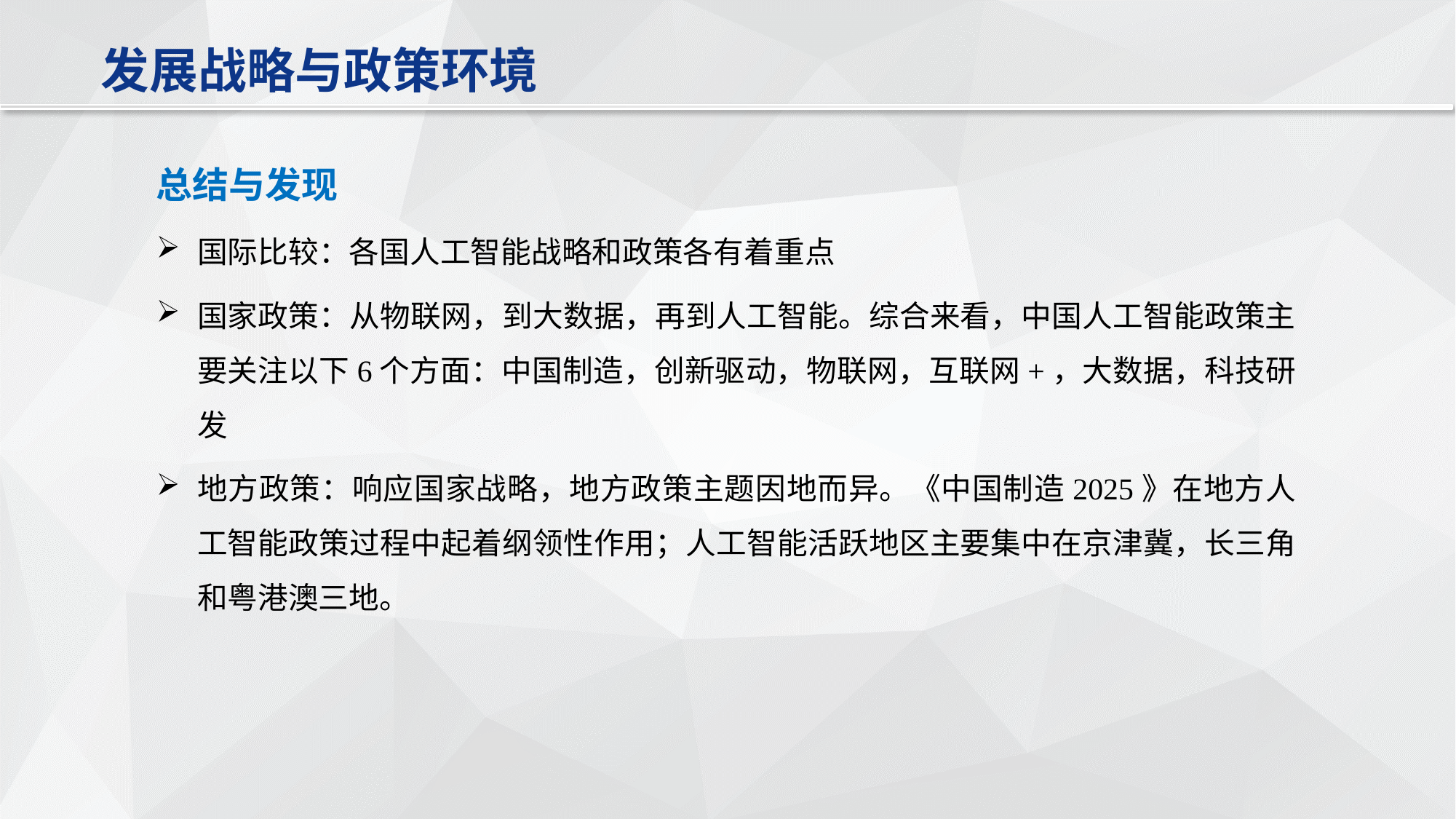

发展战略与政策环境

总结与发现
国际比较：各国人工智能战略和政策各有着重点
国家政策：从物联网，到大数据，再到人工智能。综合来看，中国人工智能政策主要关注以下6个方面：中国制造，创新驱动，物联网，互联网+，大数据，科技研发
地方政策：响应国家战略，地方政策主题因地而异。《中国制造2025》在地方人工智能政策过程中起着纲领性作用；人工智能活跃地区主要集中在京津冀，长三角和粤港澳三地。
93